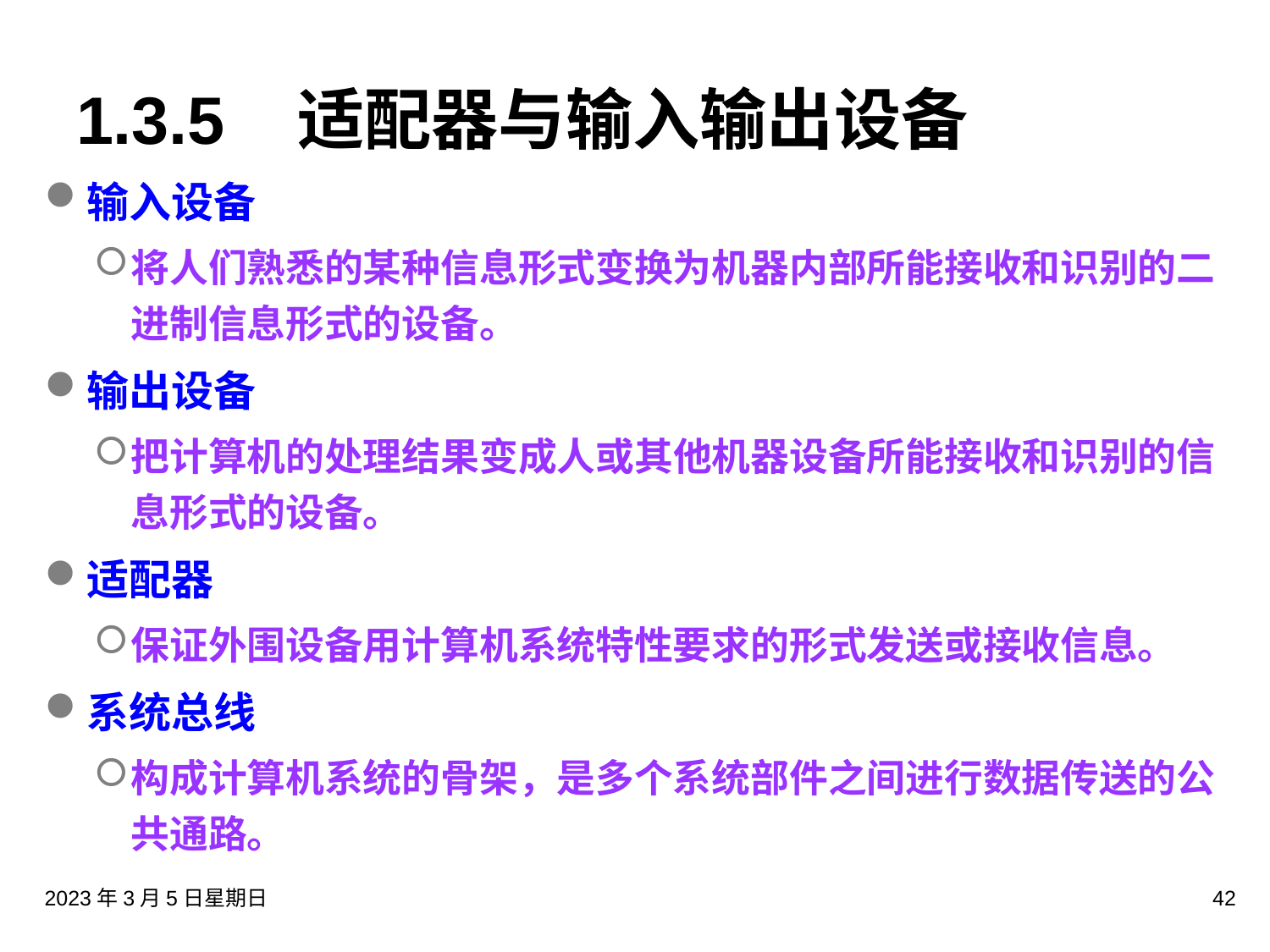

# 1.3.5   适配器与输入输出设备
输入设备
将人们熟悉的某种信息形式变换为机器内部所能接收和识别的二进制信息形式的设备。
输出设备
把计算机的处理结果变成人或其他机器设备所能接收和识别的信息形式的设备。
适配器
保证外围设备用计算机系统特性要求的形式发送或接收信息。
系统总线
构成计算机系统的骨架，是多个系统部件之间进行数据传送的公共通路。
2023年3月5日星期日
42